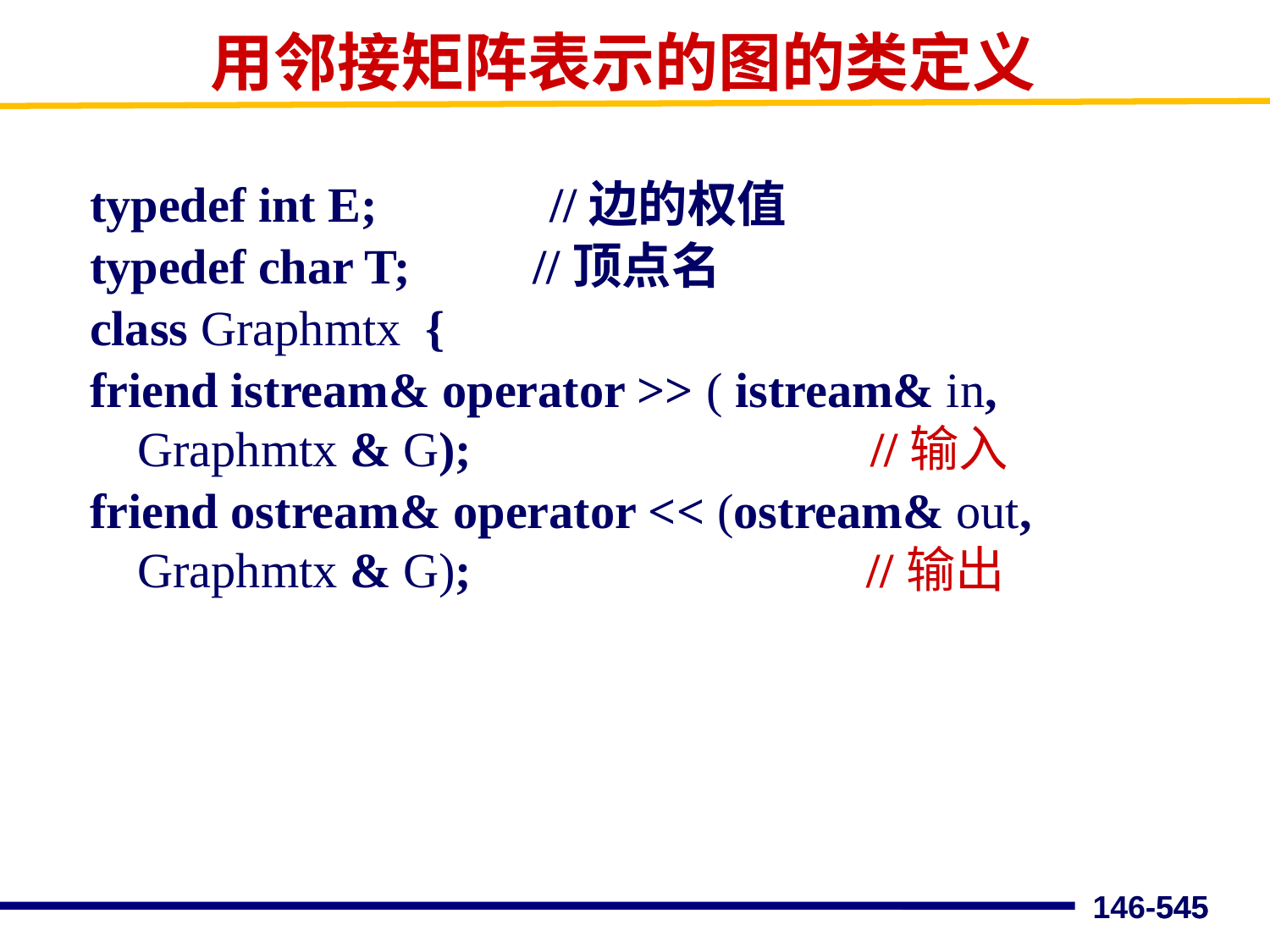

# 用邻接矩阵表示的图的类定义
typedef int E;              //边的权值
typedef char T;          //顶点名
class Graphmtx  {
friend istream& operator >> ( istream& in,   Graphmtx & G);			        //输入
friend ostream& operator << (ostream& out, Graphmtx & G);		                  //输出

545
146-545